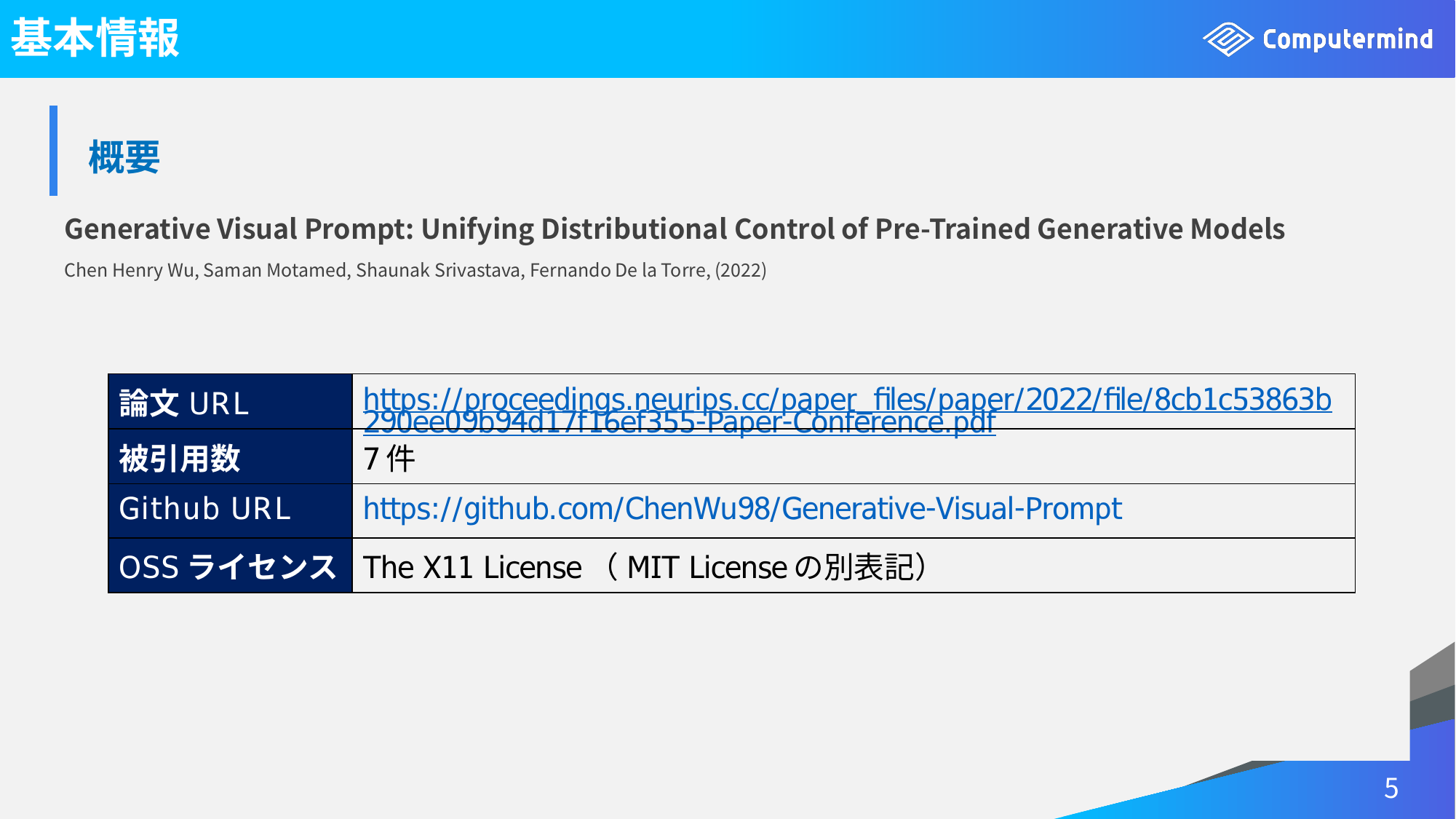

# 基本情報
| 概要 |
| --- |
Generative Visual Prompt: Unifying Distributional Control of Pre-Trained Generative Models
Chen Henry Wu, Saman Motamed, Shaunak Srivastava, Fernando De la Torre, (2022)
| 論文URL | https://proceedings.neurips.cc/paper\_files/paper/2022/file/8cb1c53863b290ee09b94d17f16ef355-Paper-Conference.pdf |
| --- | --- |
| 被引用数 | 7件 |
| Github URL | https://github.com/ChenWu98/Generative-Visual-Prompt |
| OSSライセンス | The X11 License（MIT Licenseの別表記） |
5